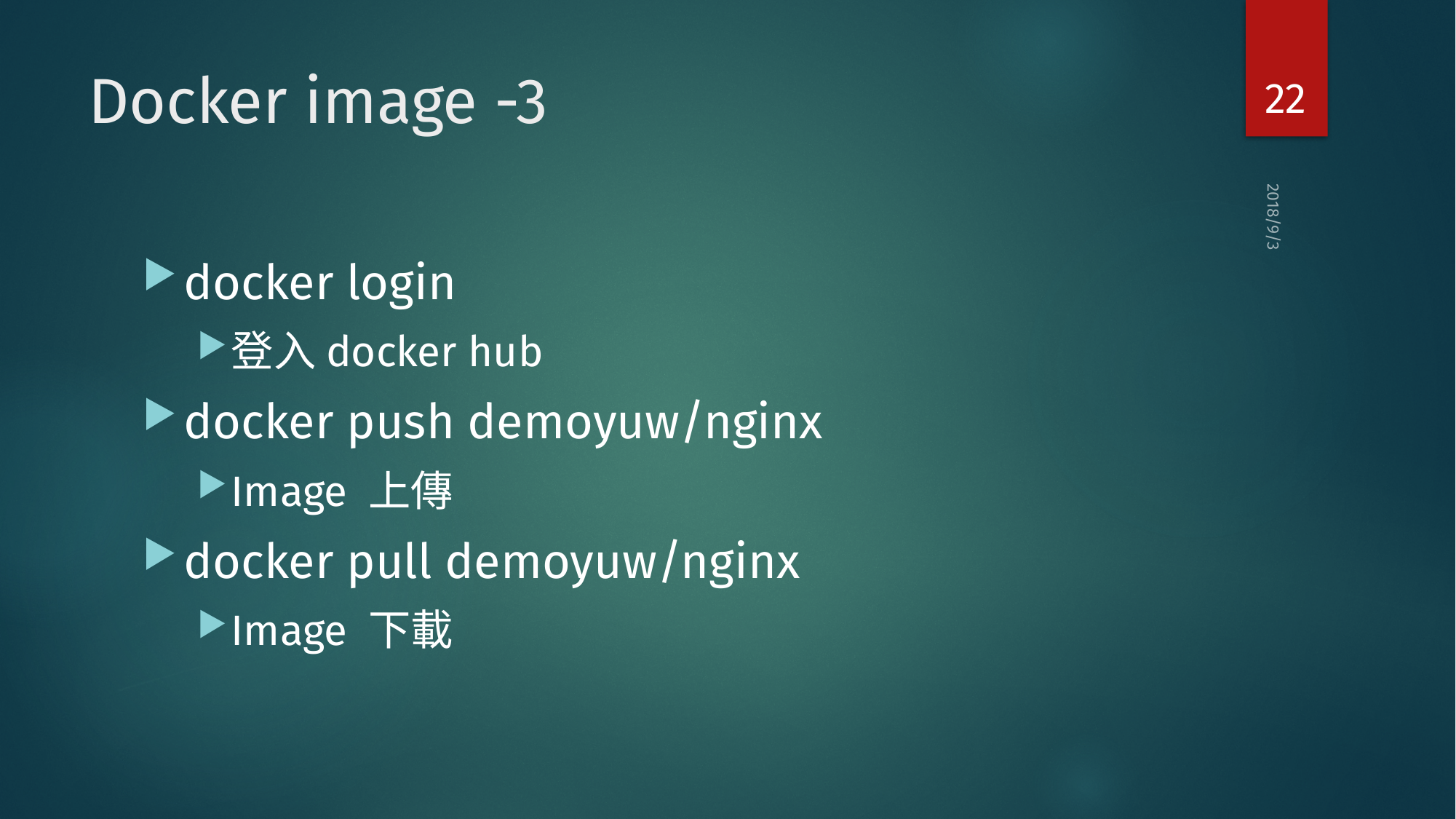

22
# Docker image -3
2018/9/3
docker login
登入docker hub
docker push demoyuw/nginx
Image 上傳
docker pull demoyuw/nginx
Image 下載